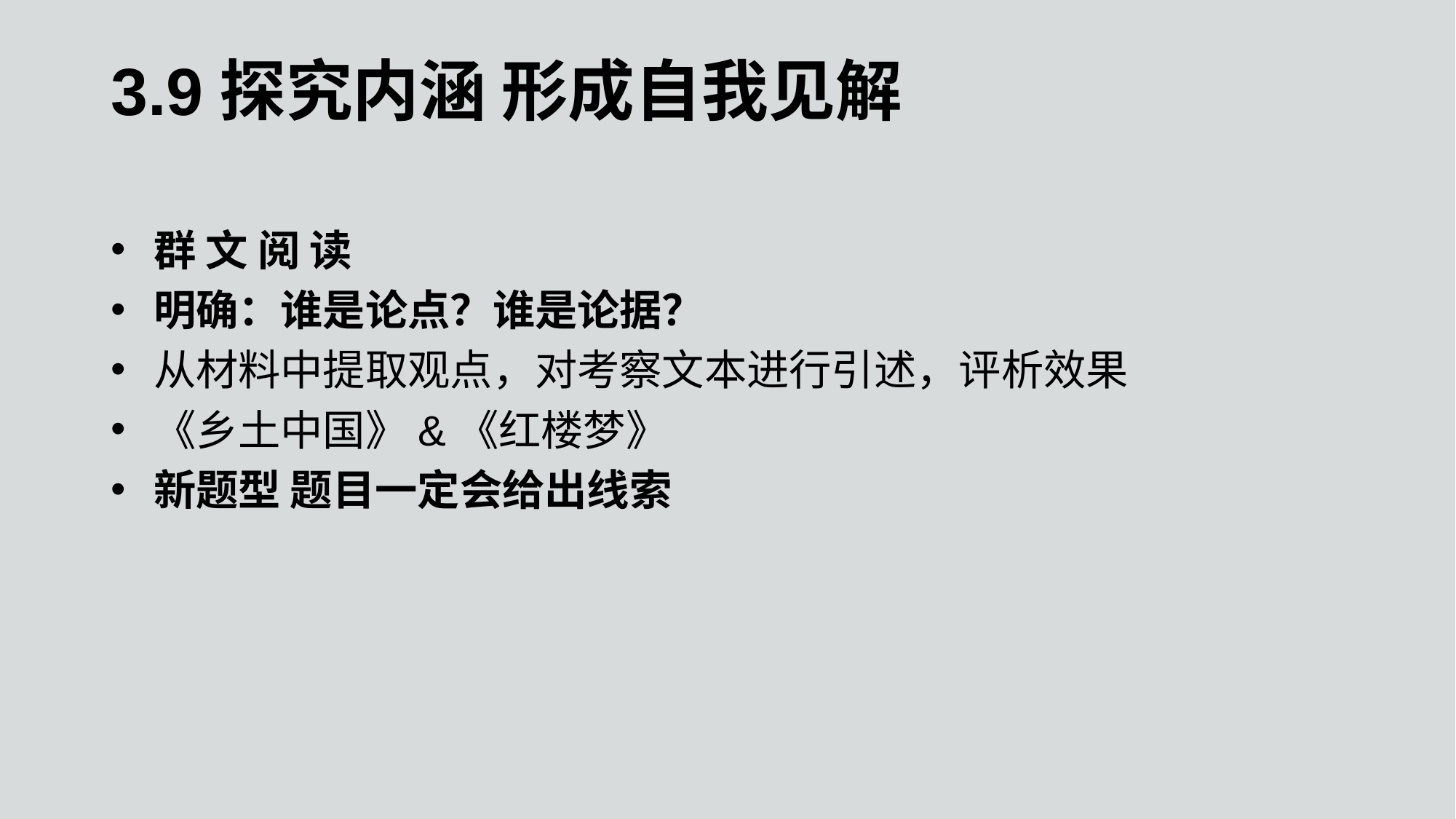

3.9探究内涵 形成自我见解
群 文 阅 读
明确：谁是论点？谁是论据？
从材料中提取观点，对考察文本进行引述，评析效果
《乡土中国》&《红楼梦》
新题型 题目一定会给出线索